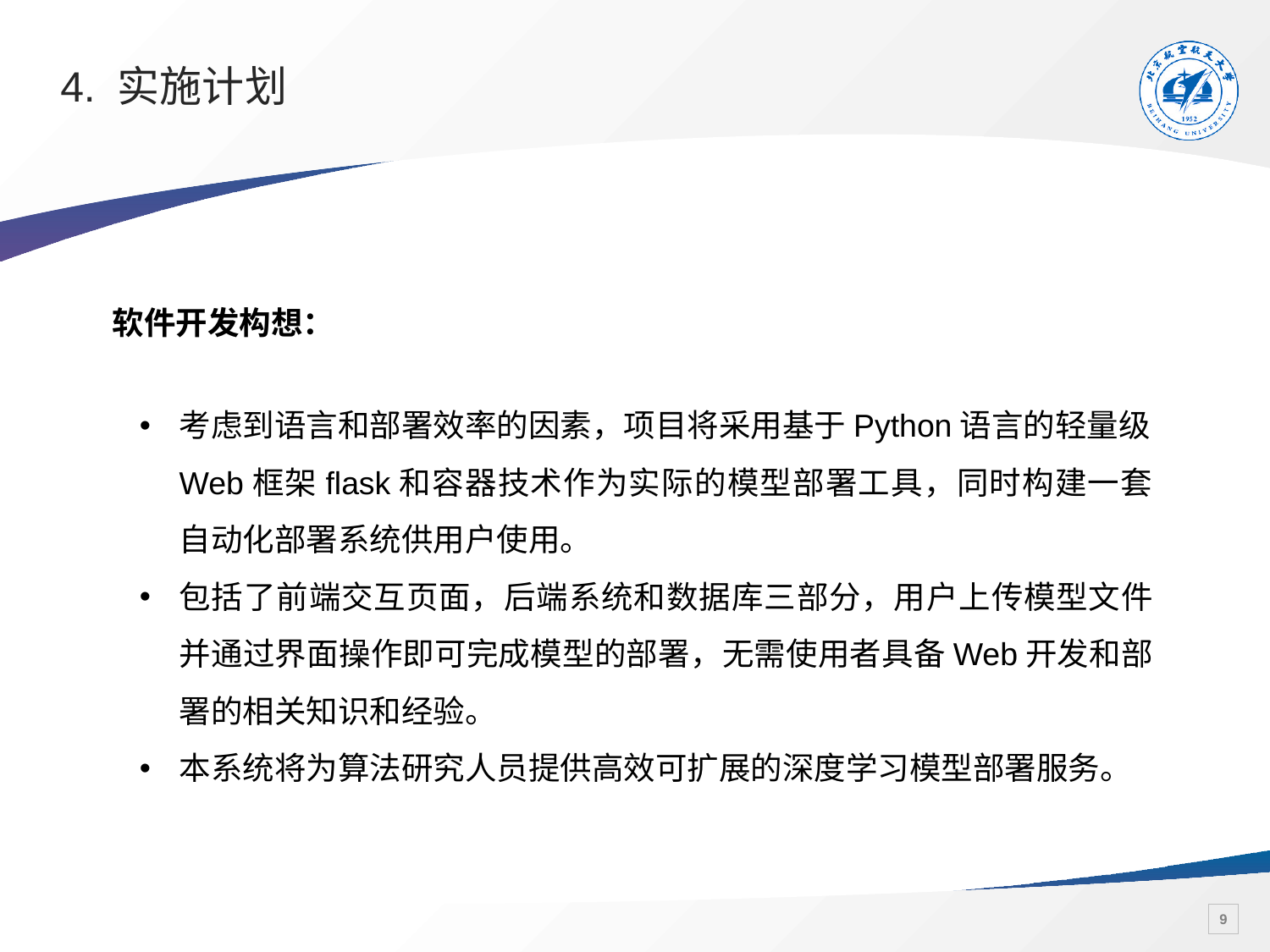

# 4. 实施计划
软件开发构想：
考虑到语言和部署效率的因素，项目将采用基于Python语言的轻量级Web框架flask和容器技术作为实际的模型部署工具，同时构建一套自动化部署系统供用户使用。
包括了前端交互页面，后端系统和数据库三部分，用户上传模型文件并通过界面操作即可完成模型的部署，无需使用者具备Web开发和部署的相关知识和经验。
本系统将为算法研究人员提供高效可扩展的深度学习模型部署服务。